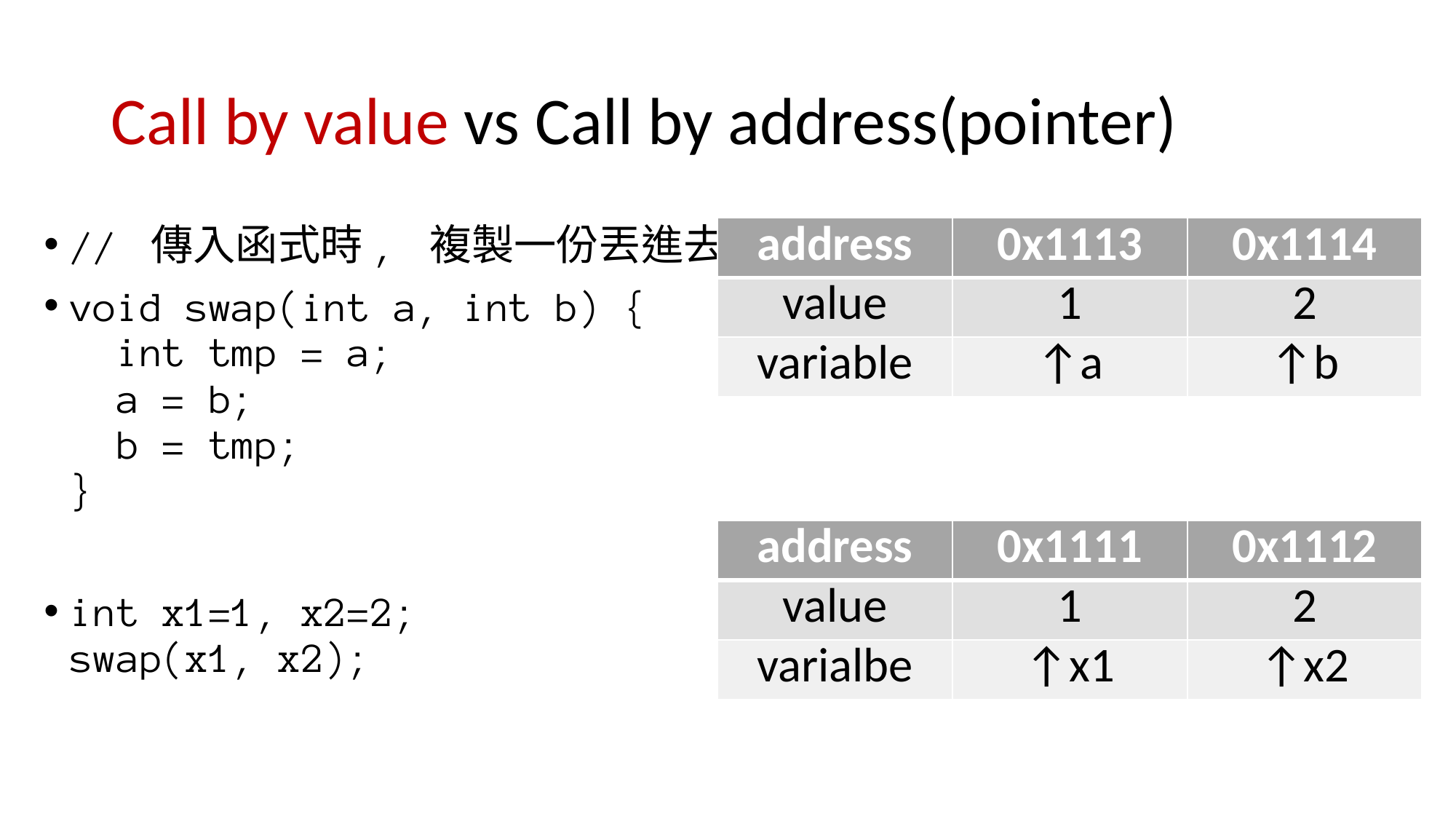

# Call by value vs Call by address(pointer)
// 傳入函式時, 複製一份丟進去
void swap(int a, int b) {
  int tmp = a;
  a = b;
  b = tmp;
}

int x1=1, x2=2;
swap(x1, x2);
| address | 0x1113 | 0x1114 |
| --- | --- | --- |
| value | 1 | 2 |
| variable | ↑a | ↑b |
| 0x1113 | 0x1114 |
| --- | --- |
| 1 | 2 |
| ↑a | ↑b |
| address | 0x1111 | 0x1112 |
| --- | --- | --- |
| value | 1 | 2 |
| varialbe | ↑x1 | ↑x2 |
| 0x1111 | 0x1112 |
| --- | --- |
| 1 | 2 |
| ↑x1 | ↑x2 |